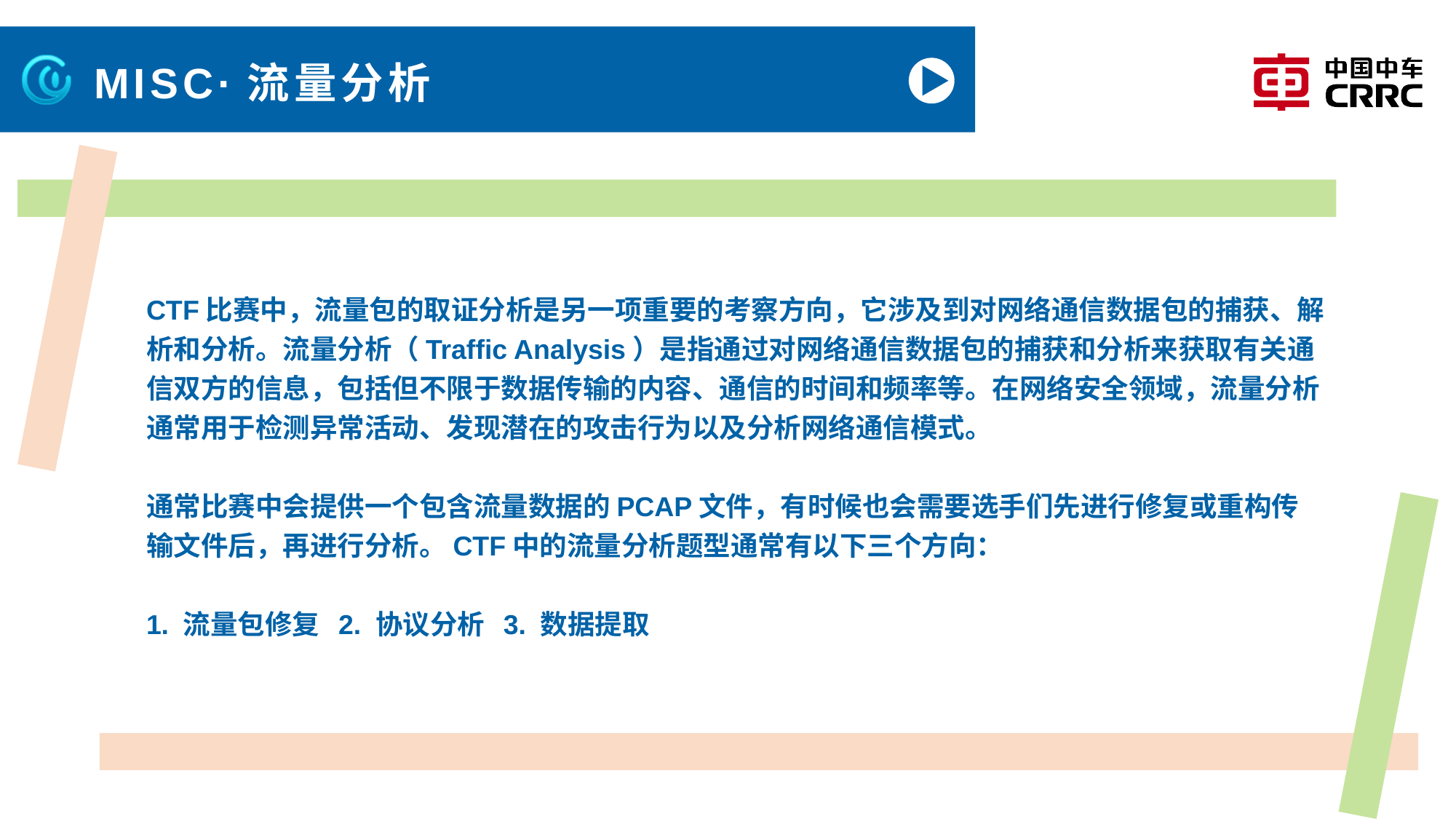

# MISC·流量分析

CTF比赛中，流量包的取证分析是另一项重要的考察方向，它涉及到对网络通信数据包的捕获、解析和分析。流量分析（Traffic Analysis）是指通过对网络通信数据包的捕获和分析来获取有关通信双方的信息，包括但不限于数据传输的内容、通信的时间和频率等。在网络安全领域，流量分析通常用于检测异常活动、发现潜在的攻击行为以及分析网络通信模式。

通常比赛中会提供一个包含流量数据的PCAP文件，有时候也会需要选手们先进行修复或重构传输文件后，再进行分析。CTF中的流量分析题型通常有以下三个方向：

1. 流量包修复  2. 协议分析  3. 数据提取